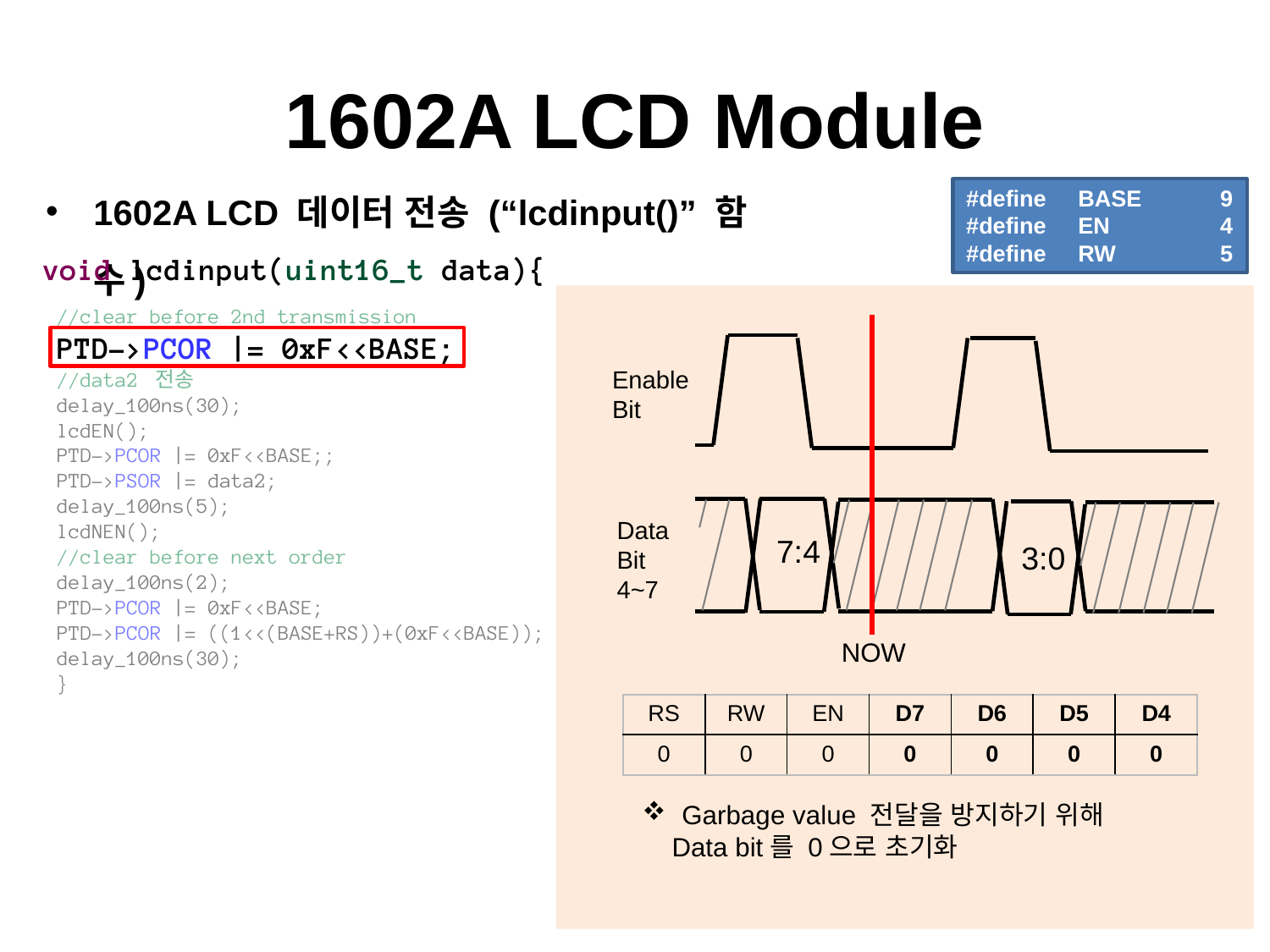

# 1602A LCD Module
1602A LCD 데이터 전송 (“lcdinput()” 함수)

#define     BASE 	9
#define     EN	4
#define     RW	5

void lcdinput(uint16_t data){

//clear before 2nd transmission
PTD->PCOR |= 0xF<<BASE;
//data2 전송
delay_100ns(30);
lcdEN();
PTD->PCOR |= 0xF<<BASE;;
PTD->PSOR |= data2;
delay_100ns(5);
lcdNEN();
//clear before next order
delay_100ns(2);
PTD->PCOR |= 0xF<<BASE;
PTD->PCOR |= ((1<<(BASE+RS))+(0xF<<BASE));
delay_100ns(30);
}
Enable
Bit
Data
Bit
4~7
7:4
3:0
NOW

| RS | RW | EN | D7 | D6 | D5 | D4 |
| --- | --- | --- | --- | --- | --- | --- |
| 0 | 0 | 0 | 0 | 0 | 0 | 0 |
Garbage value 전달을 방지하기 위해
    Data bit를 0으로 초기화